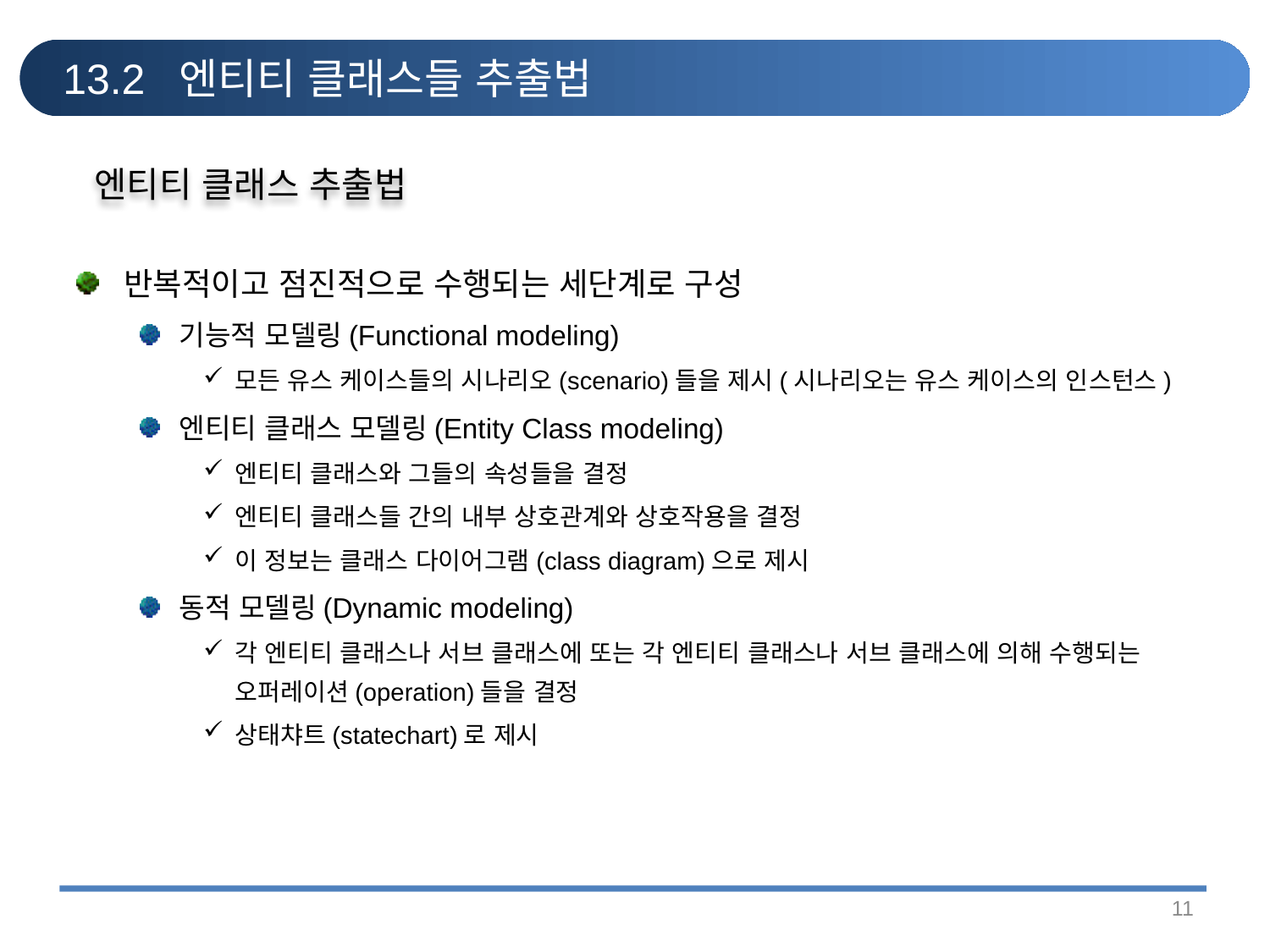

# 13.2  엔티티 클래스들 추출법
엔티티 클래스 추출법
반복적이고 점진적으로 수행되는 세단계로 구성
기능적 모델링(Functional modeling)
모든 유스 케이스들의 시나리오(scenario)들을 제시(시나리오는 유스 케이스의 인스턴스)
엔티티 클래스 모델링(Entity Class modeling)
엔티티 클래스와 그들의 속성들을 결정
엔티티 클래스들 간의 내부 상호관계와 상호작용을 결정
이 정보는 클래스 다이어그램(class diagram)으로 제시
동적 모델링(Dynamic modeling)
각 엔티티 클래스나 서브 클래스에 또는 각 엔티티 클래스나 서브 클래스에 의해 수행되는 오퍼레이션(operation)들을 결정
상태챠트(statechart)로 제시

11